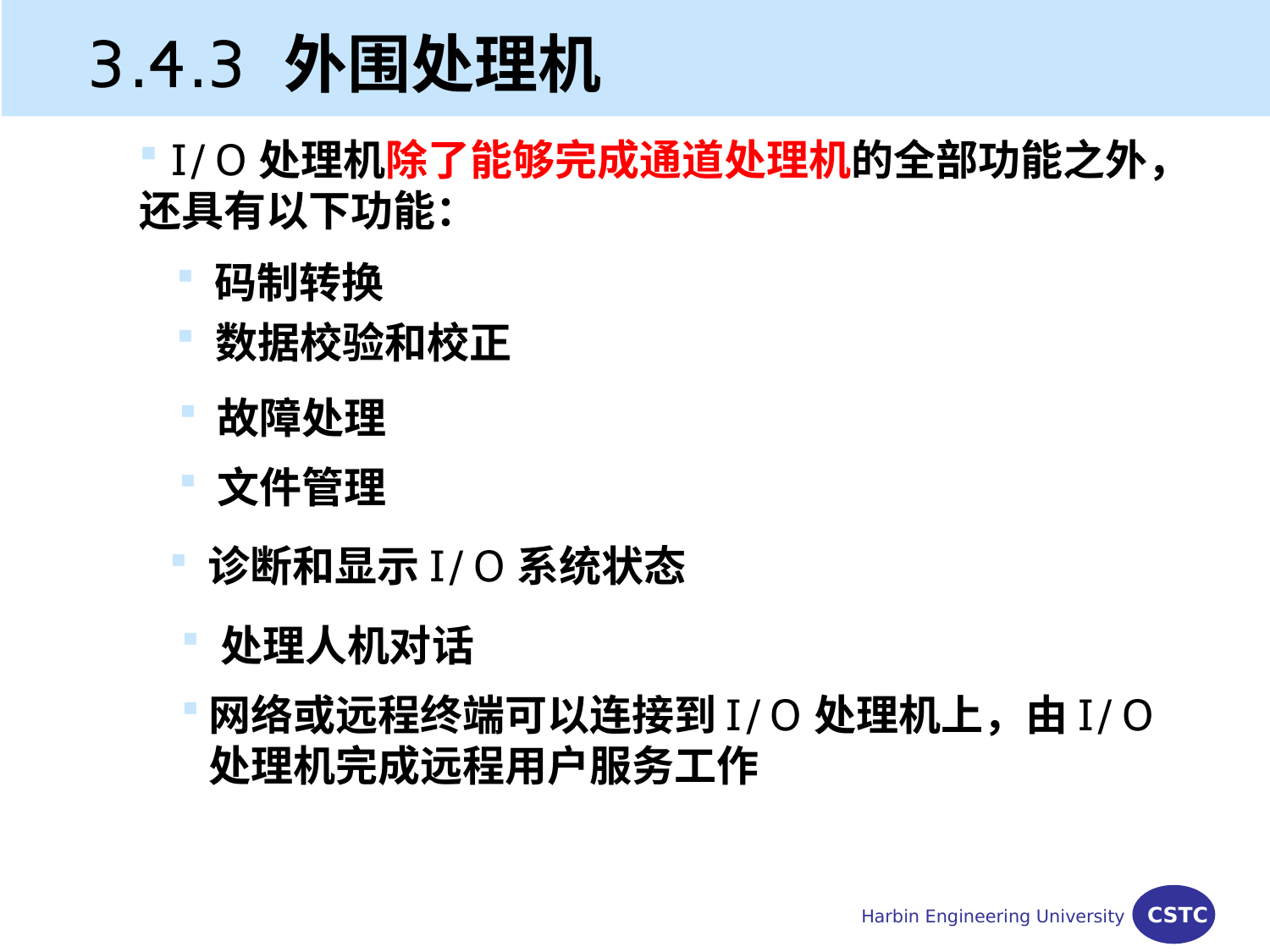

3.4.3 外围处理机
 I/O处理机除了能够完成通道处理机的全部功能之外，还具有以下功能：
 码制转换
 数据校验和校正
 故障处理
 文件管理
 诊断和显示I/O系统状态
 处理人机对话
网络或远程终端可以连接到I/O处理机上，由I/O处理机完成远程用户服务工作
Harbin Engineering University